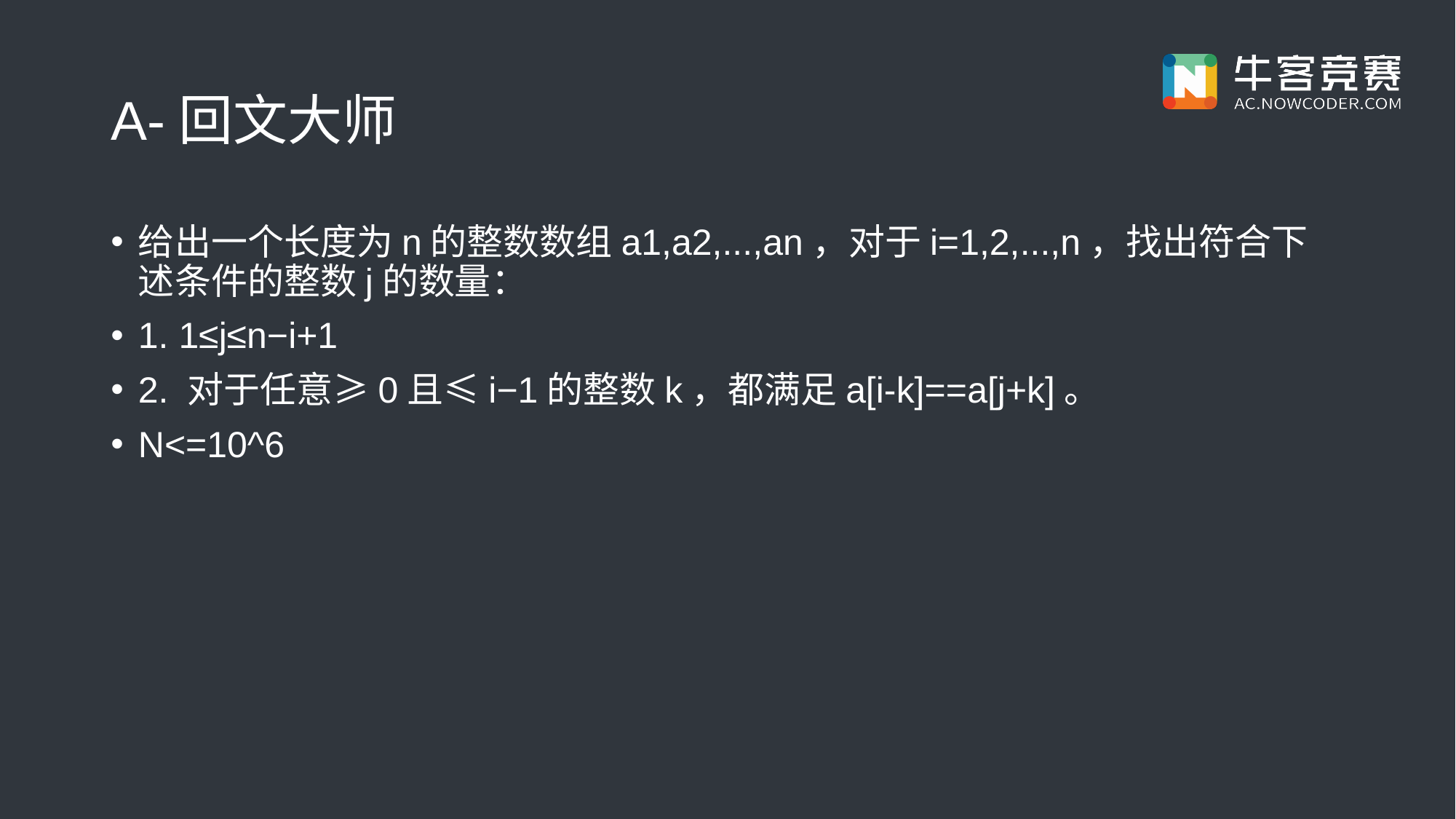

# A-回文大师
给出一个长度为n的整数数组a1,a2,...,an​，对于i=1,2,...,n，找出符合下述条件的整数j的数量：
1. 1≤j≤n−i+1
2. 对于任意≥0且≤i−1的整数k，都满足a[i-k]=​=a[j+k]​。
N<=10^6